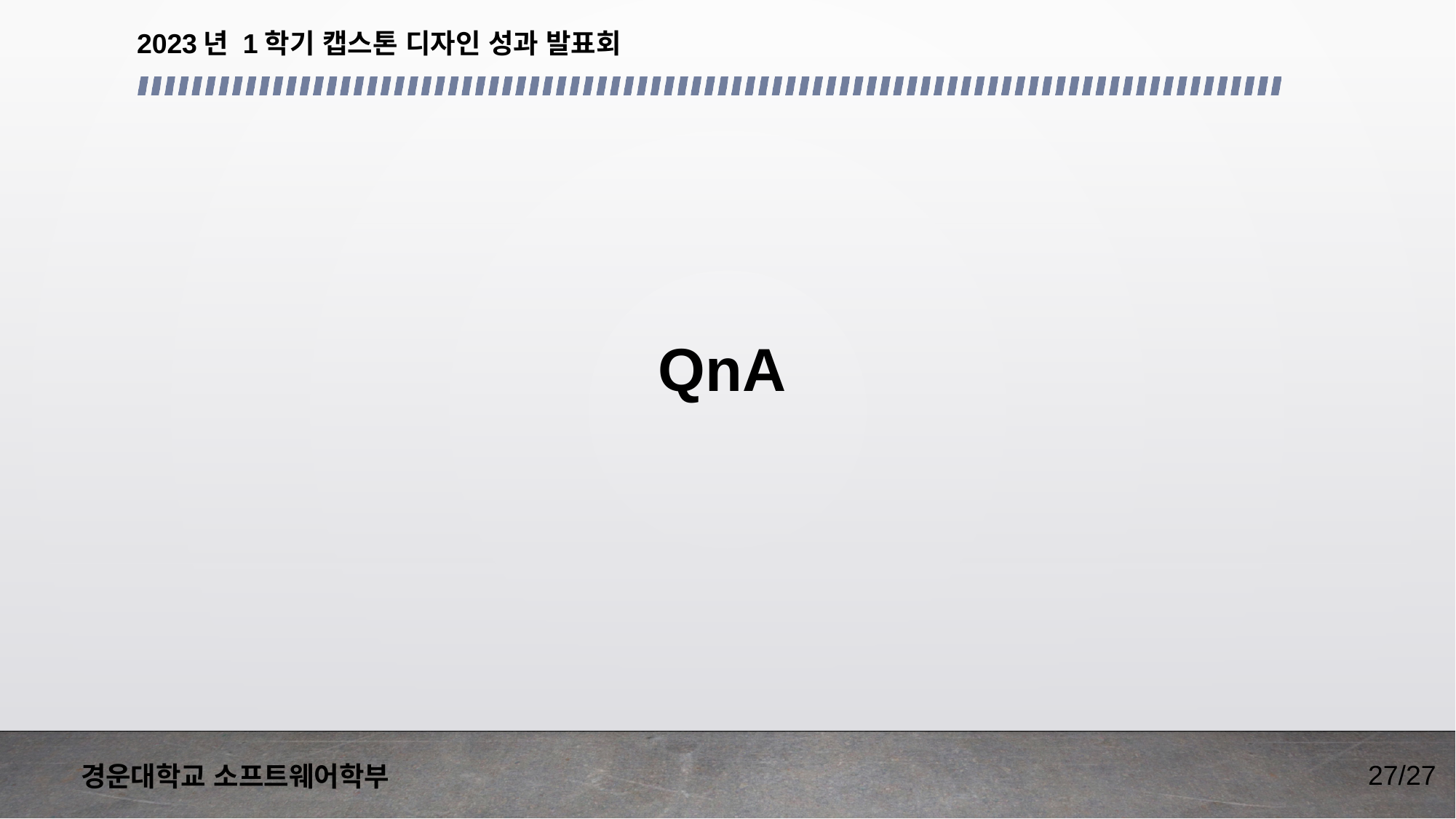

2023년 1학기 캡스톤 디자인 성과 발표회
QnA
27/27
경운대학교 소프트웨어학부